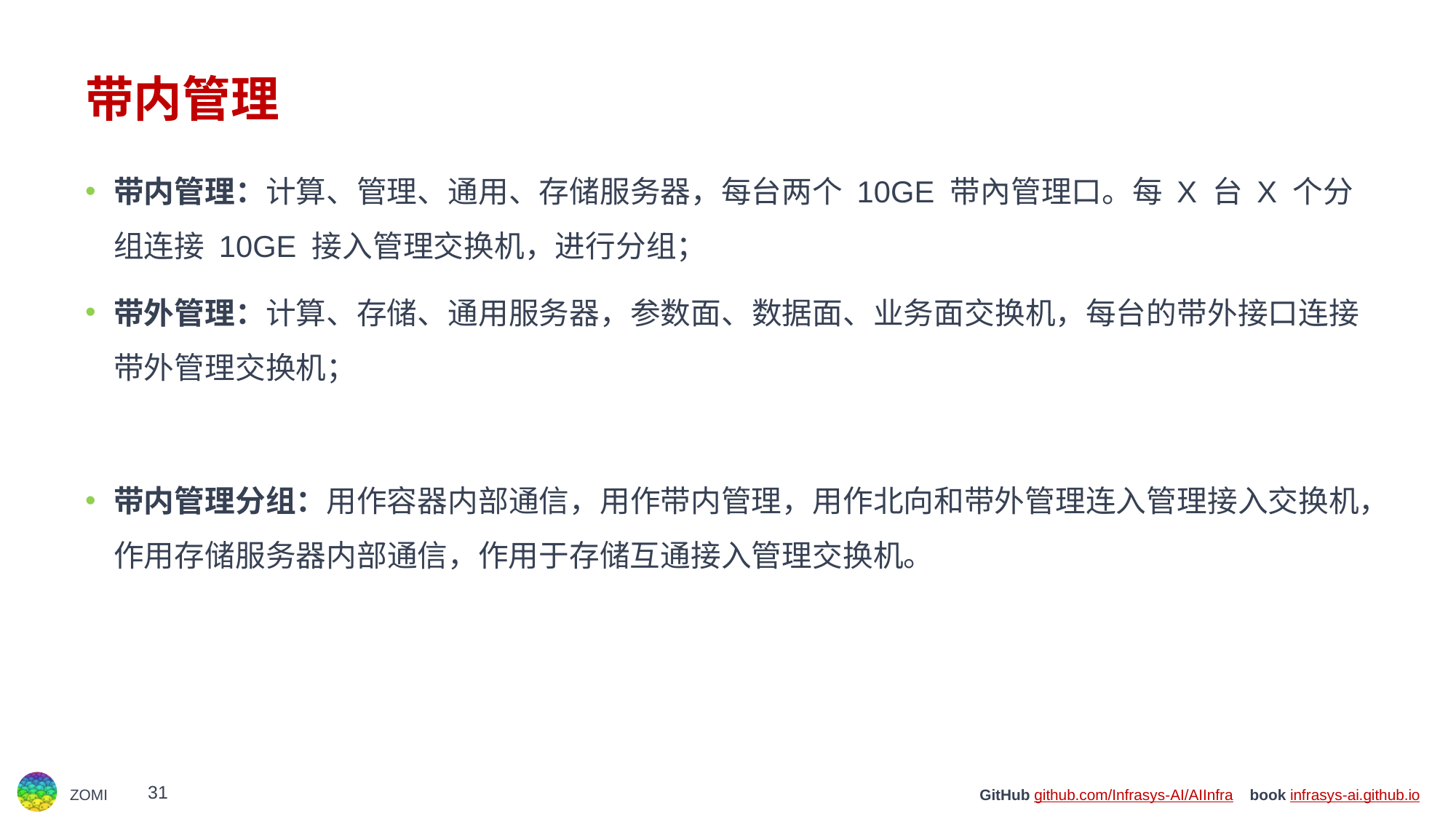

# 带内管理
带内管理：计算、管理、通用、存储服务器，每台两个 10GE 带內管理口。每 X 台 X 个分组连接 10GE 接入管理交换机，进行分组；
带外管理：计算、存储、通用服务器，参数面、数据面、业务面交换机，每台的带外接口连接带外管理交换机；

带内管理分组：用作容器内部通信，用作带内管理，用作北向和带外管理连入管理接入交换机，作用存储服务器内部通信，作用于存储互通接入管理交换机。